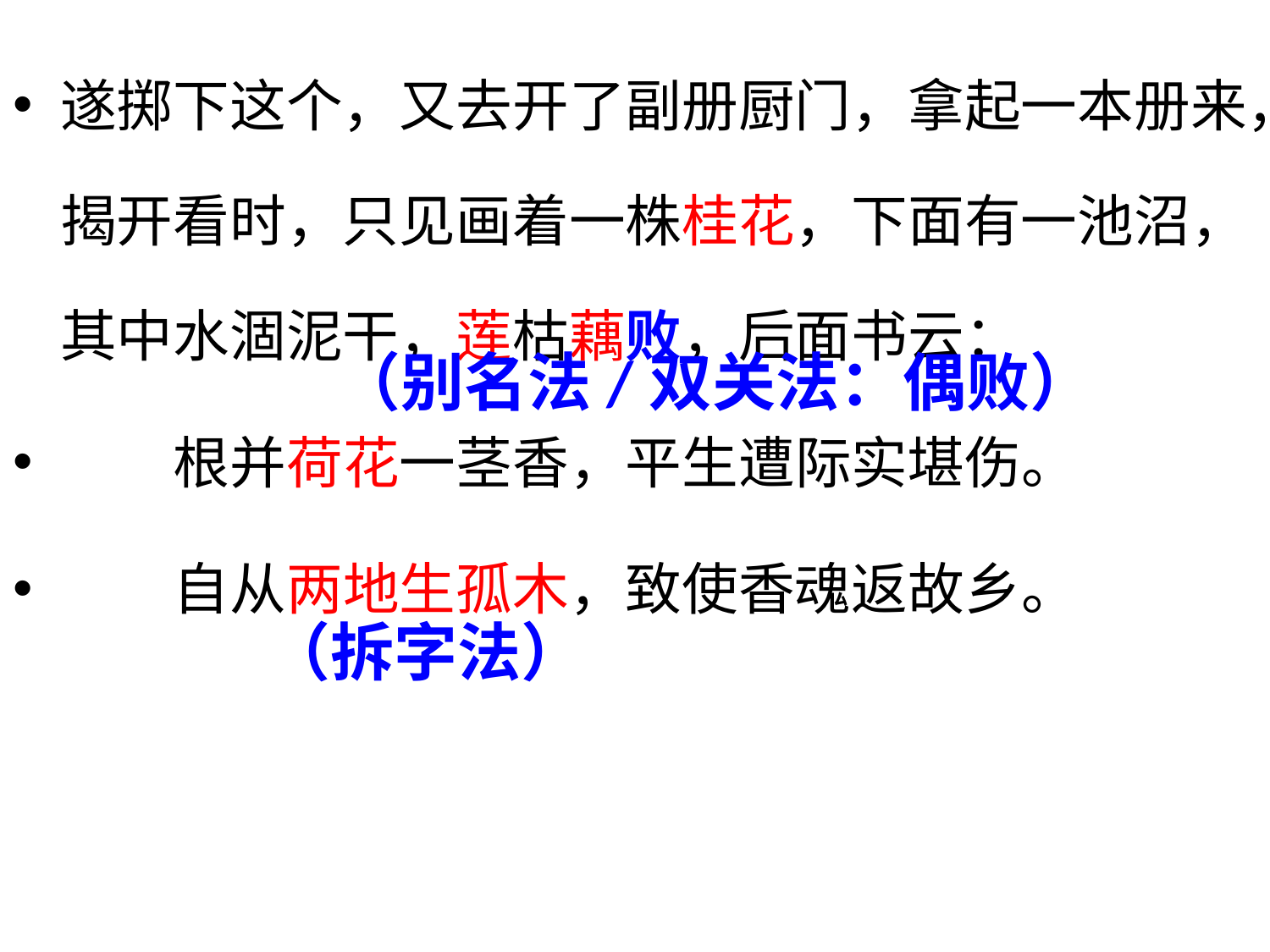

遂掷下这个，又去开了副册厨门，拿起一本册来，揭开看时，只见画着一株桂花，下面有一池沼，其中水涸泥干，莲枯藕败，后面书云：
　　根并荷花一茎香，平生遭际实堪伤。
　　自从两地生孤木，致使香魂返故乡。
（别名法/双关法：偶败）
（拆字法）